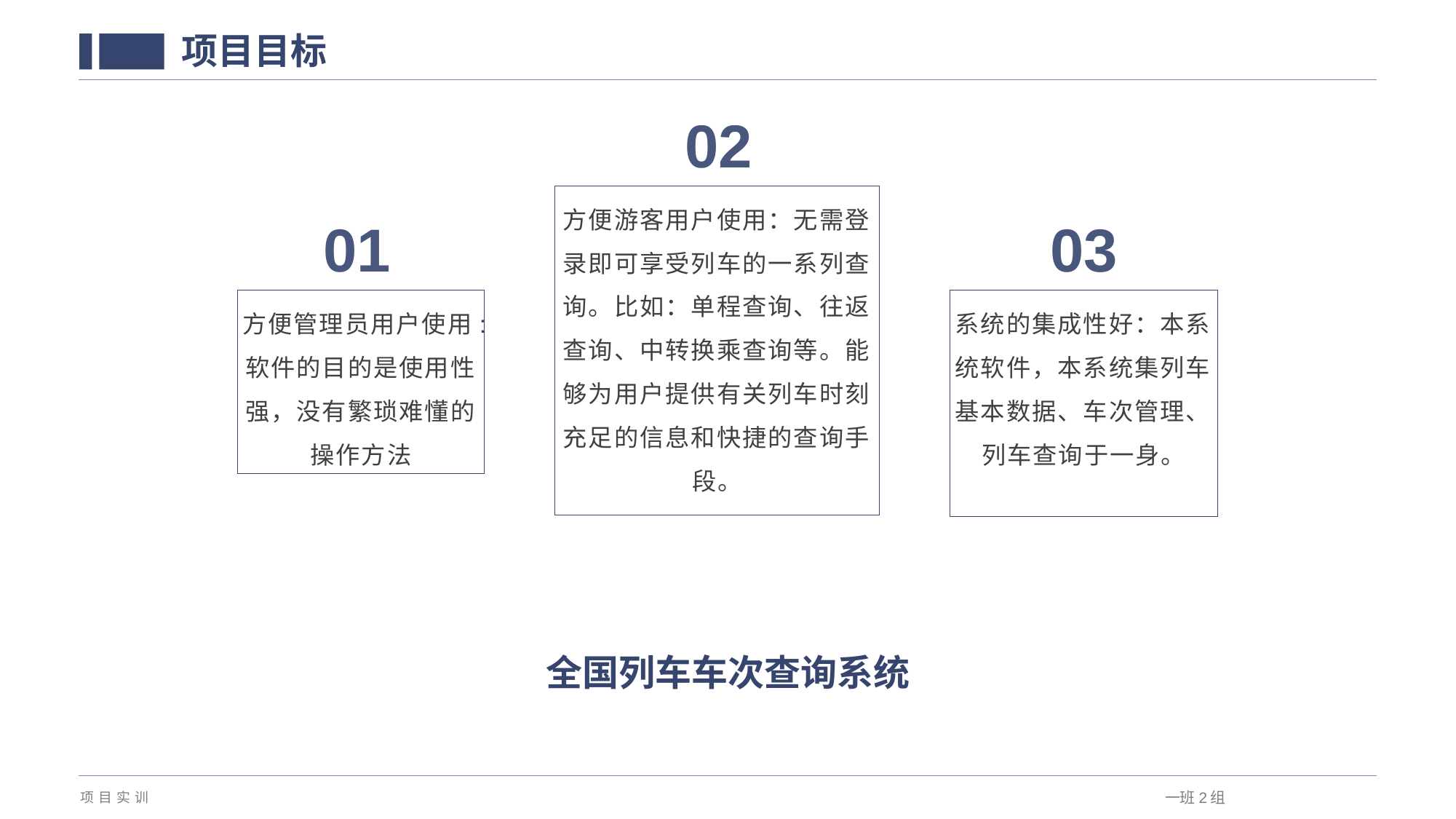

项目目标
02
方便游客用户使用：无需登录即可享受列车的一系列查询。比如：单程查询、往返查询、中转换乘查询等。能够为用户提供有关列车时刻充足的信息和快捷的查询手段。
01
03
方便管理员用户使用:
软件的目的是使用性强，没有繁琐难懂的操作方法
系统的集成性好：本系统软件，本系统集列车基本数据、车次管理、列车查询于一身。
全国列车车次查询系统